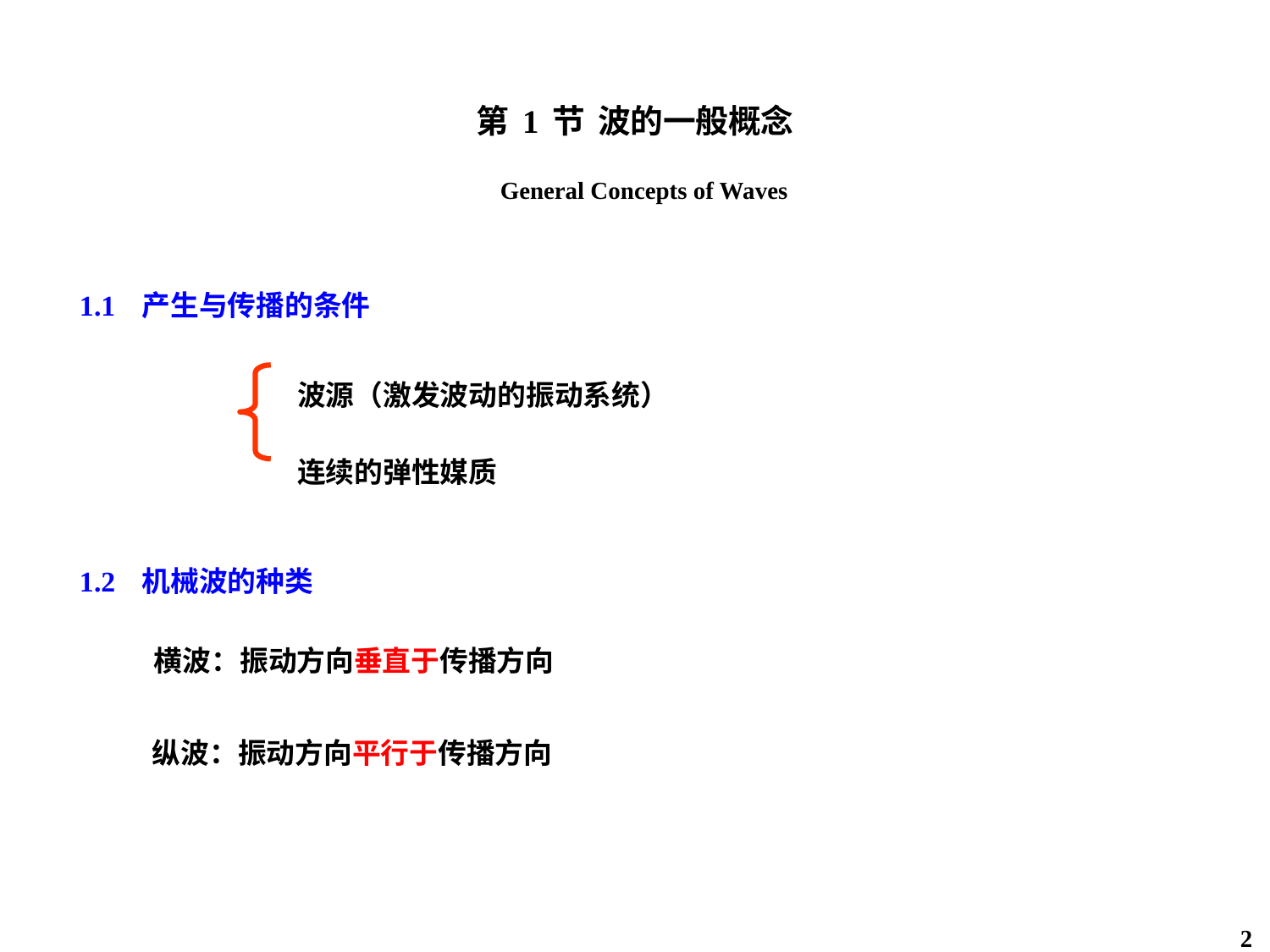

第1节  波的一般概念
 General Concepts of Waves
1.1  产生与传播的条件
波源（激发波动的振动系统）
连续的弹性媒质

1.2  机械波的种类
     横波：振动方向垂直于传播方向
     纵波：振动方向平行于传播方向
2